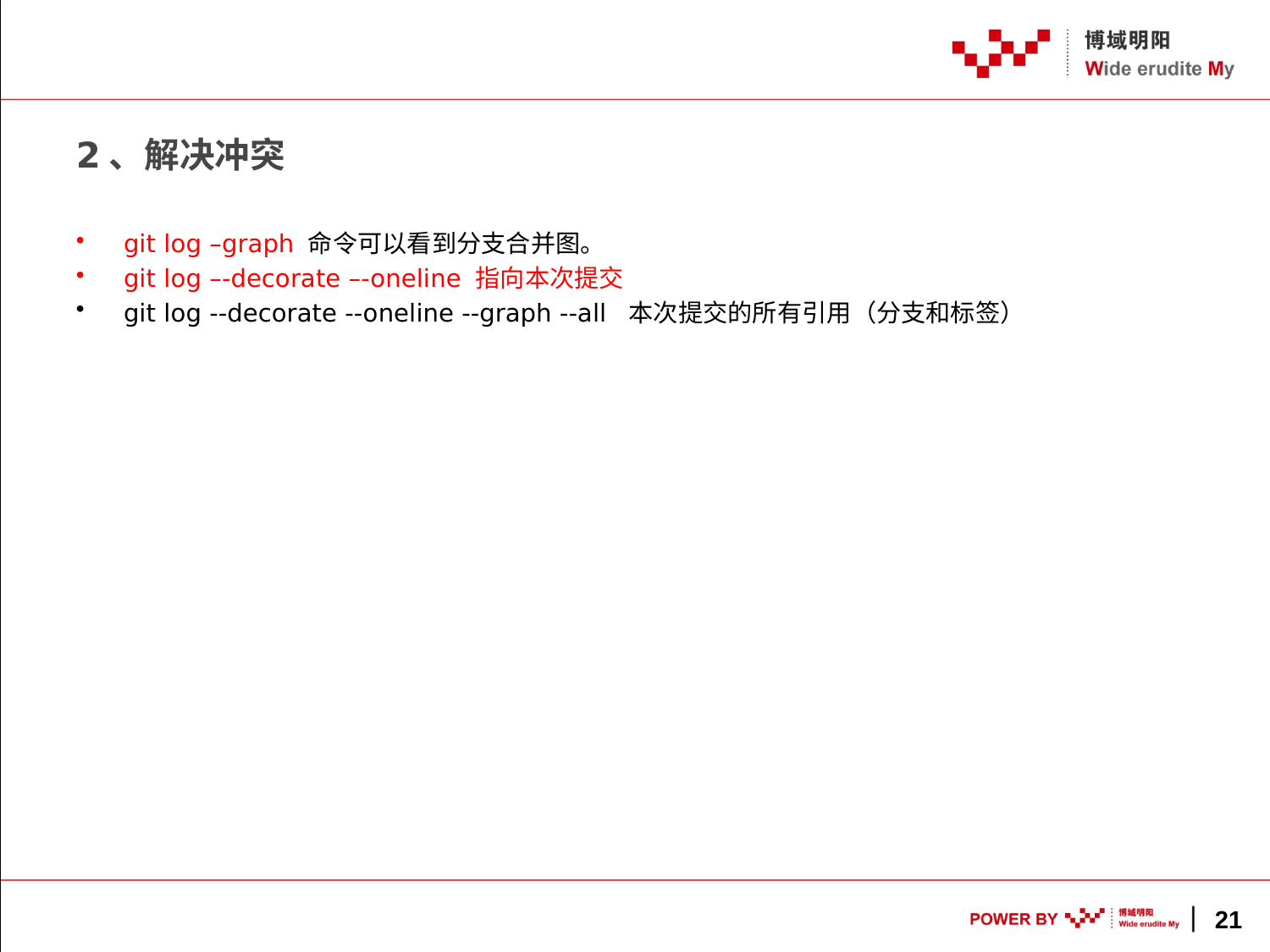

# 2、解决冲突
git log –graph 命令可以看到分支合并图。
git log –-decorate –-oneline 指向本次提交
git log --decorate --oneline --graph --all  本次提交的所有引用（分支和标签）

21